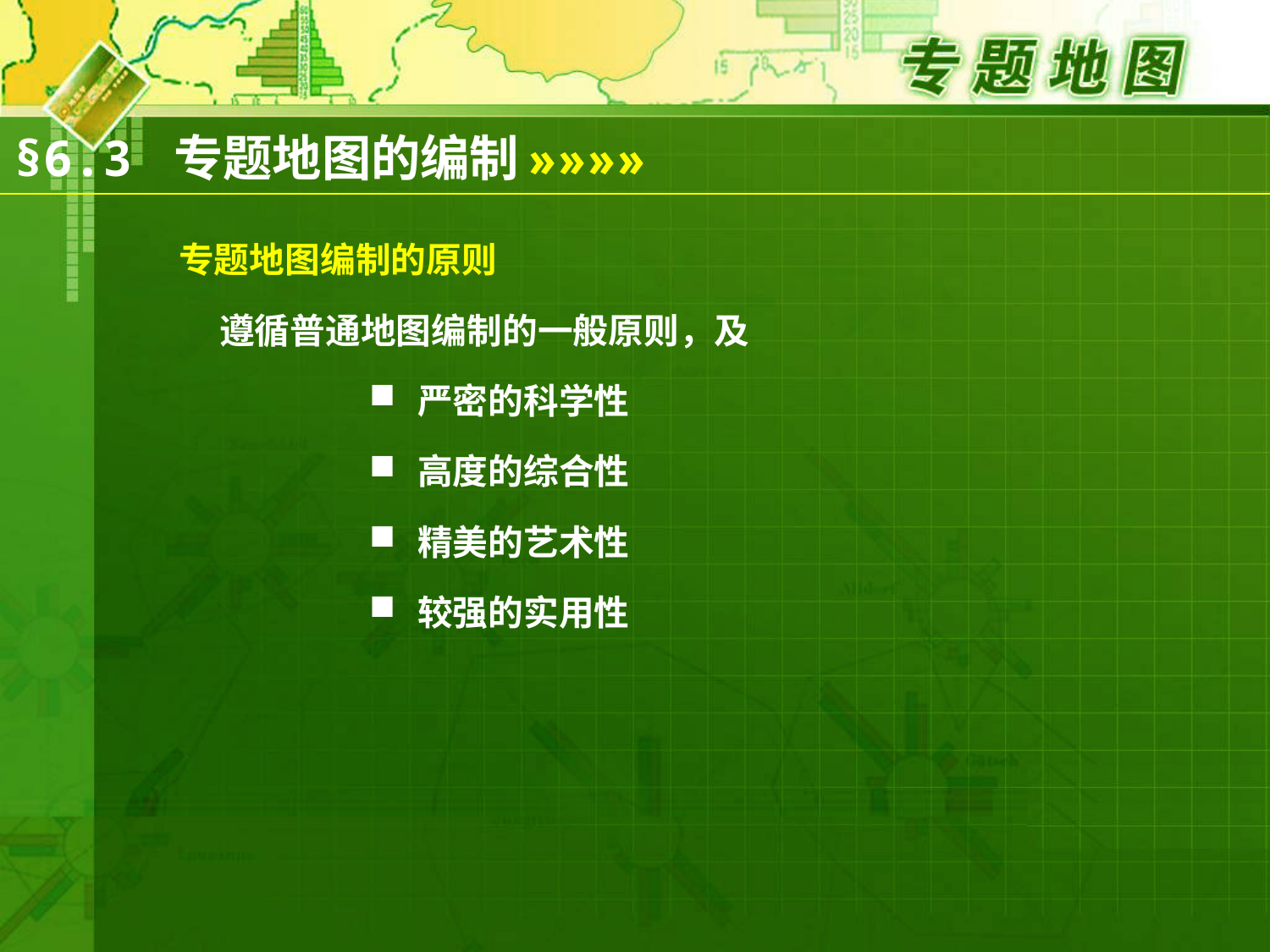

§6.3 专题地图的编制
»»»»
专题地图编制的原则
    遵循普通地图编制的一般原则，及
 严密的科学性
 高度的综合性
 精美的艺术性
 较强的实用性